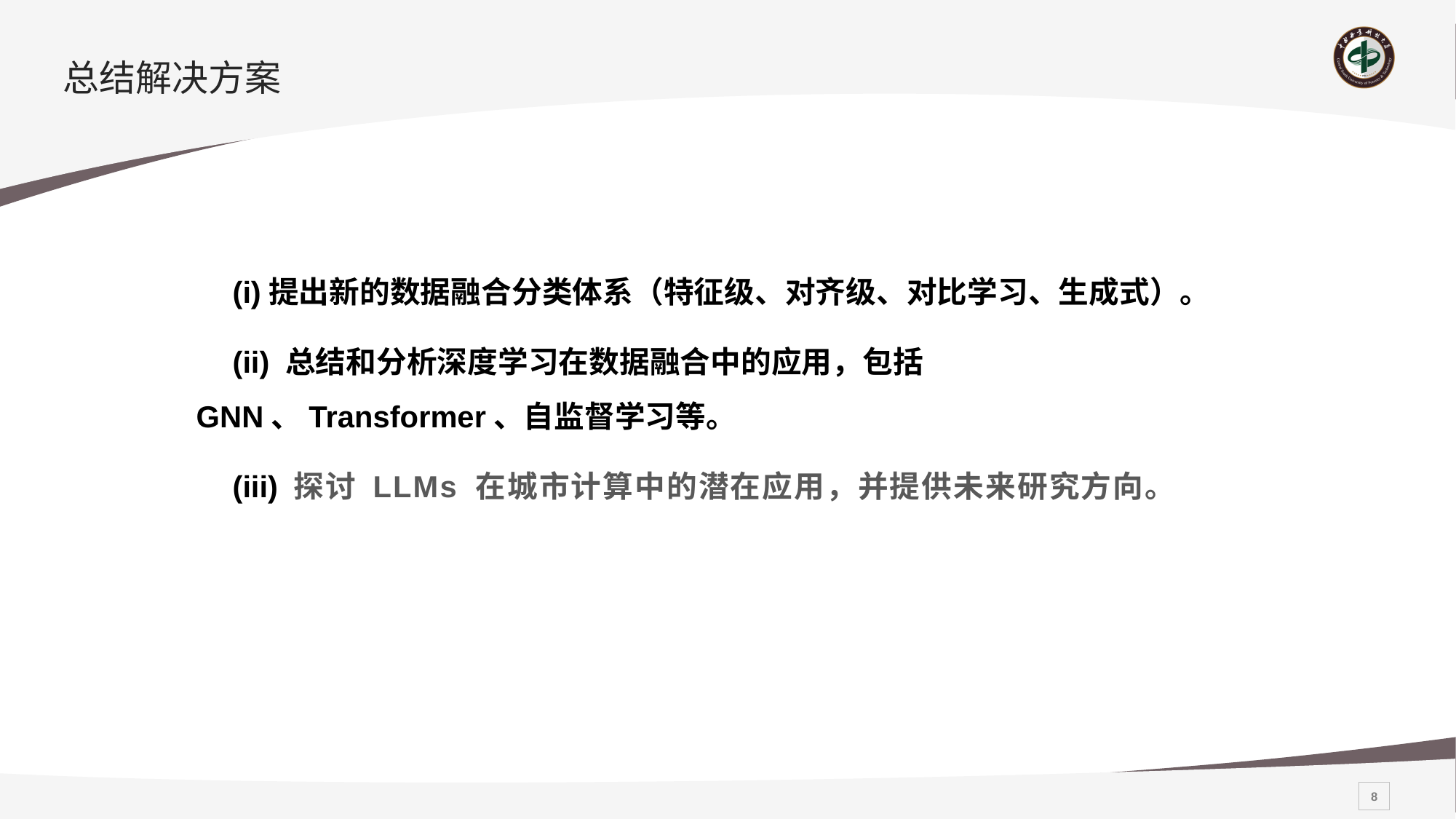

# 总结解决方案
(i)提出新的数据融合分类体系（特征级、对齐级、对比学习、生成式）。
(ii) 总结和分析深度学习在数据融合中的应用，包括 GNN、Transformer、自监督学习等。
(iii) 探讨 LLMs 在城市计算中的潜在应用，并提供未来研究方向。